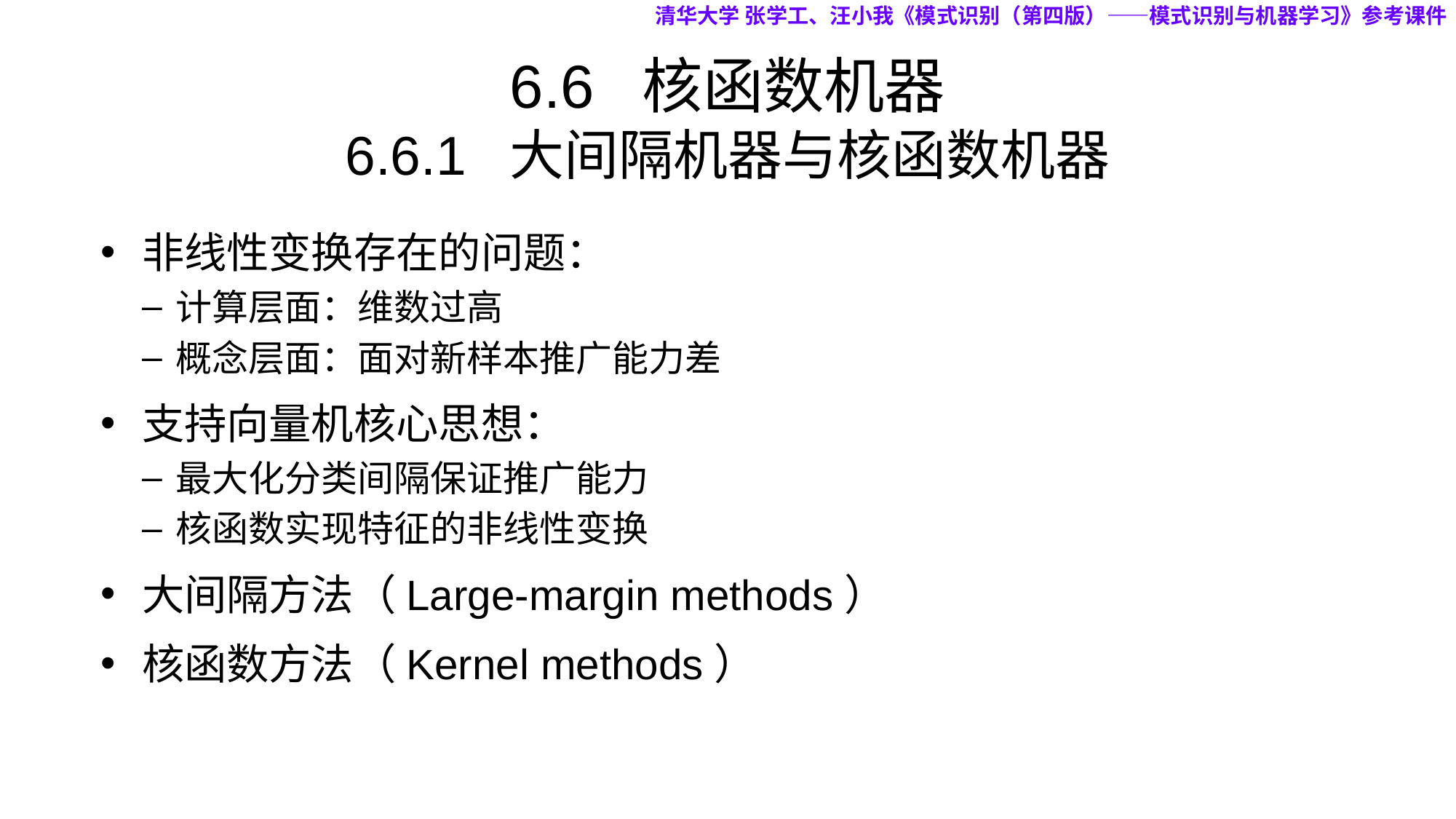

清华大学 张学工、汪小我《模式识别（第四版）——模式识别与机器学习》参考课件
# 6.6  核函数机器 6.6.1  大间隔机器与核函数机器
非线性变换存在的问题：
计算层面：维数过高
概念层面：面对新样本推广能力差
支持向量机核心思想：
最大化分类间隔保证推广能力
核函数实现特征的非线性变换
大间隔方法（Large-margin methods）
核函数方法（Kernel methods）
50